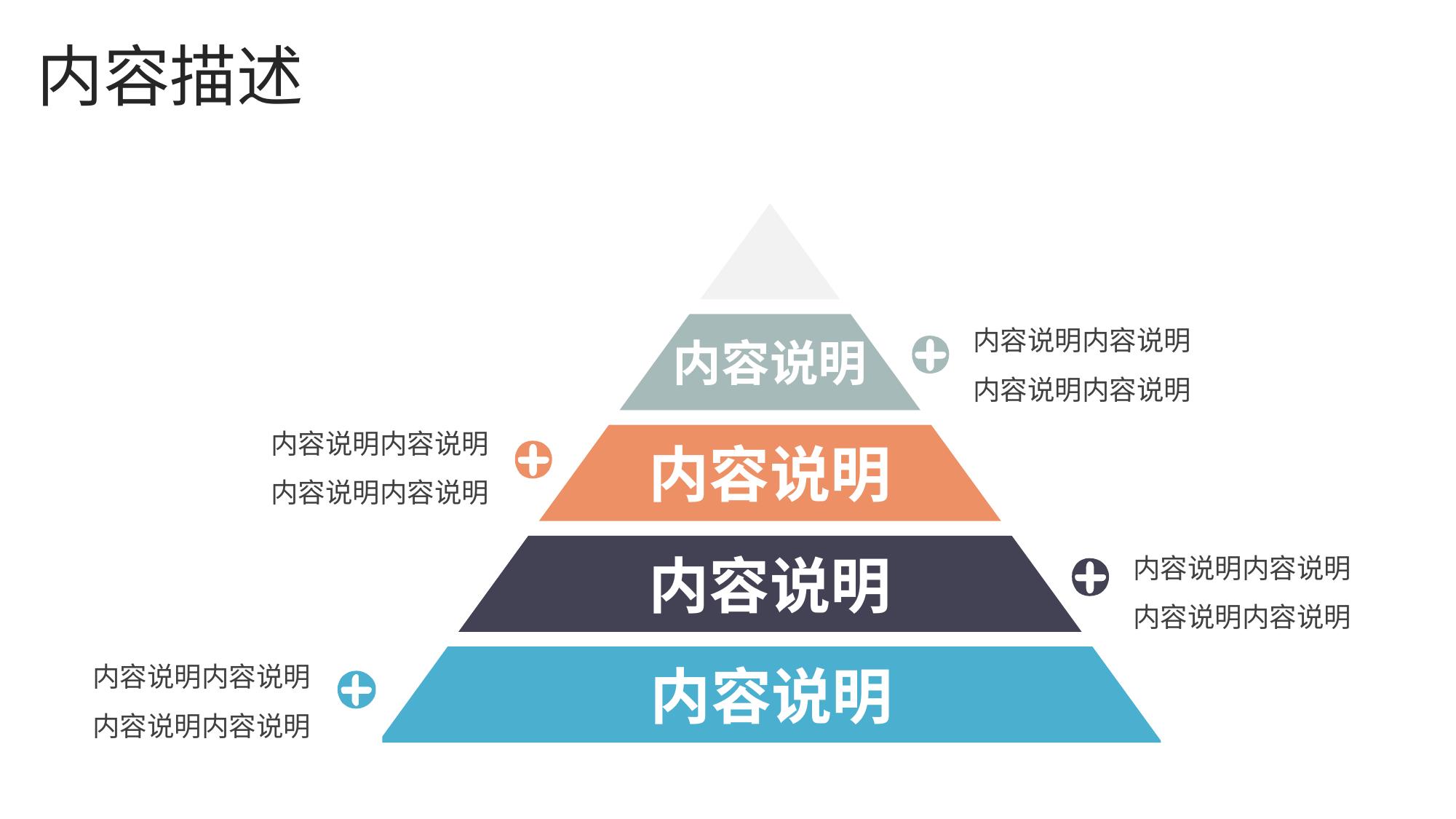

# 内容描述

内容说明
内容说明
内容说明
内容说明
内容说明内容说明
内容说明内容说明

内容说明内容说明
内容说明内容说明

内容说明内容说明
内容说明内容说明

内容说明内容说明
内容说明内容说明